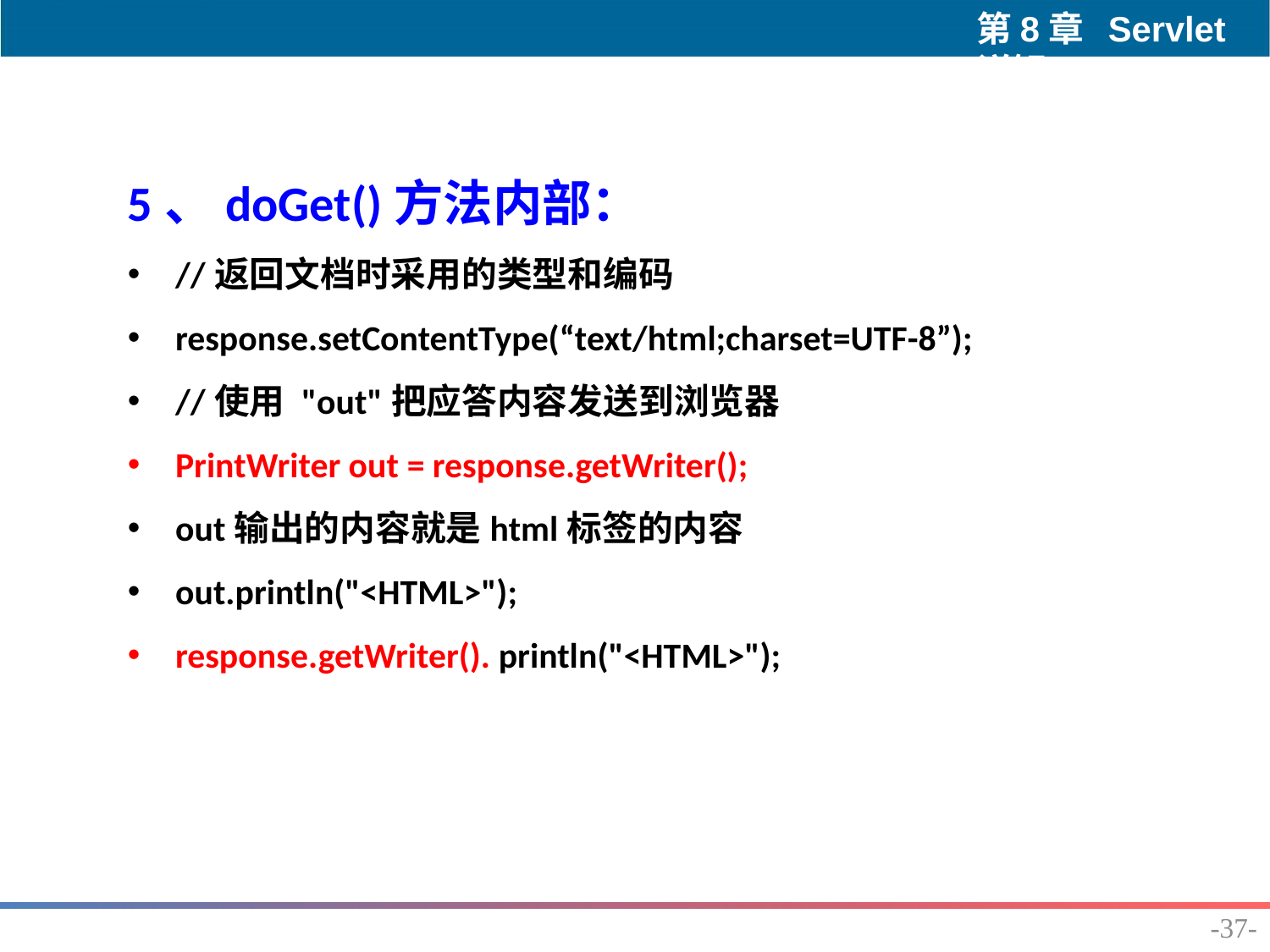

5、doGet()方法内部：
//返回文档时采用的类型和编码
response.setContentType(“text/html;charset=UTF-8”);
//使用 "out"把应答内容发送到浏览器
PrintWriter out = response.getWriter();
out输出的内容就是html标签的内容
out.println("<HTML>");
response.getWriter(). println("<HTML>");

-37-